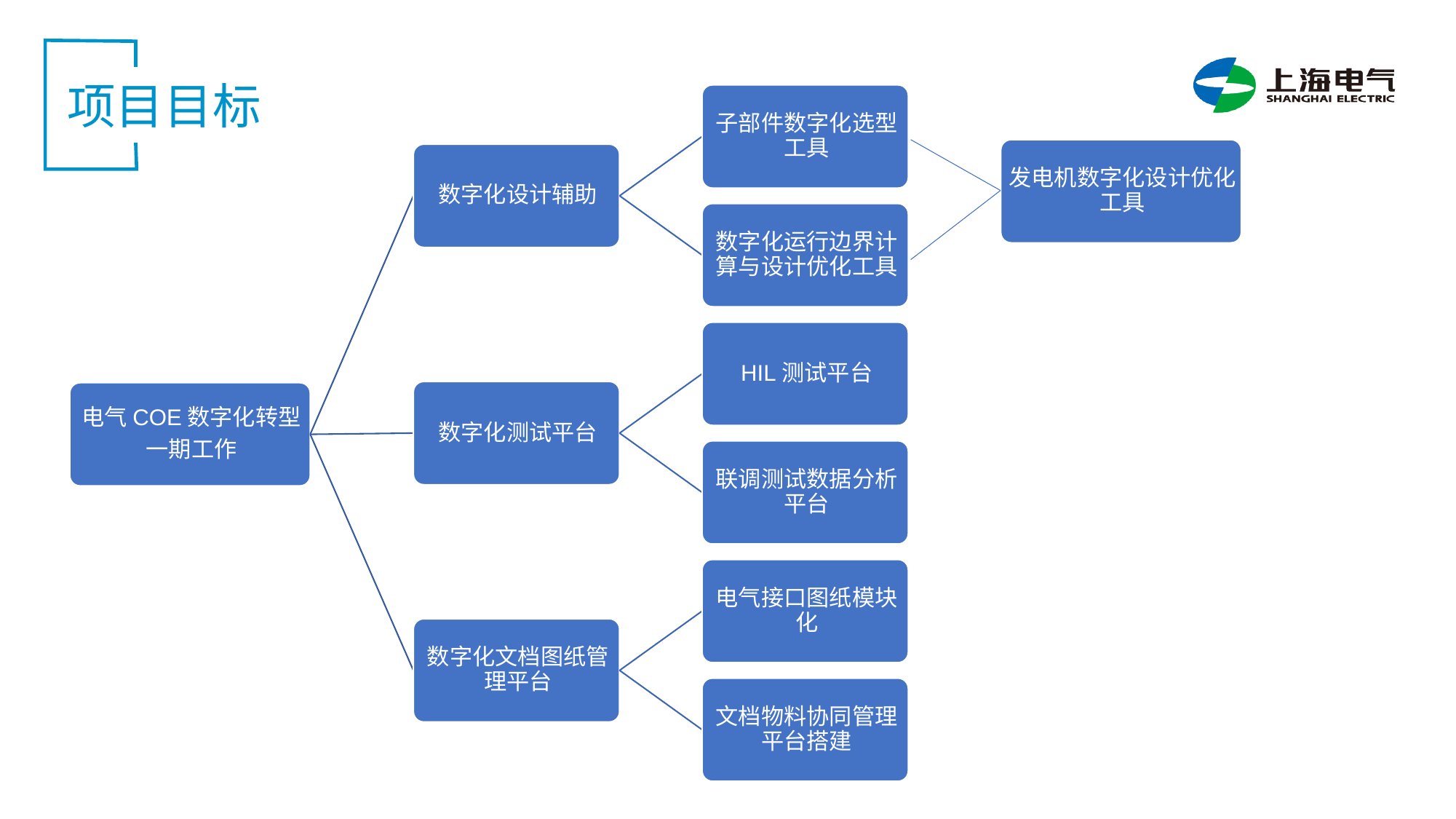

项目目标
电气COE数字化转型
一期工作

数字化设计辅助

子部件数字化选型工具

数字化运行边界计算与设计优化工具

数字化测试平台

HIL测试平台

联调测试数据分析平台

数字化文档图纸管理平台

电气接口图纸模块化

文档物料协同管理平台搭建
发电机数字化设计优化工具